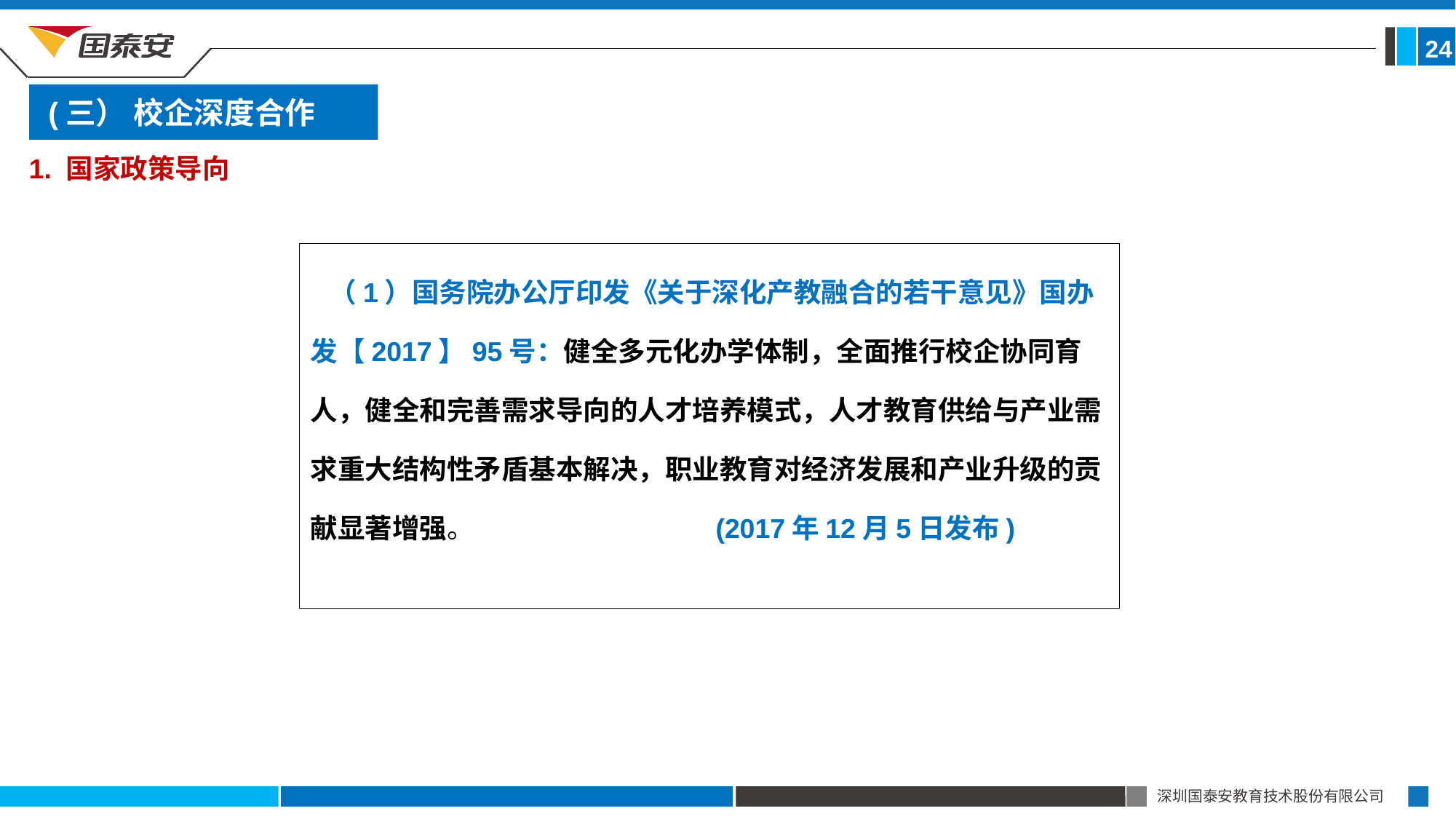

24
 (三） 校企深度合作
1. 国家政策导向
  （1）国务院办公厅印发《关于深化产教融合的若干意见》国办发【2017】95号：健全多元化办学体制，全面推行校企协同育人，健全和完善需求导向的人才培养模式，人才教育供给与产业需求重大结构性矛盾基本解决，职业教育对经济发展和产业升级的贡献显著增强。                                      (2017年12月5日发布)